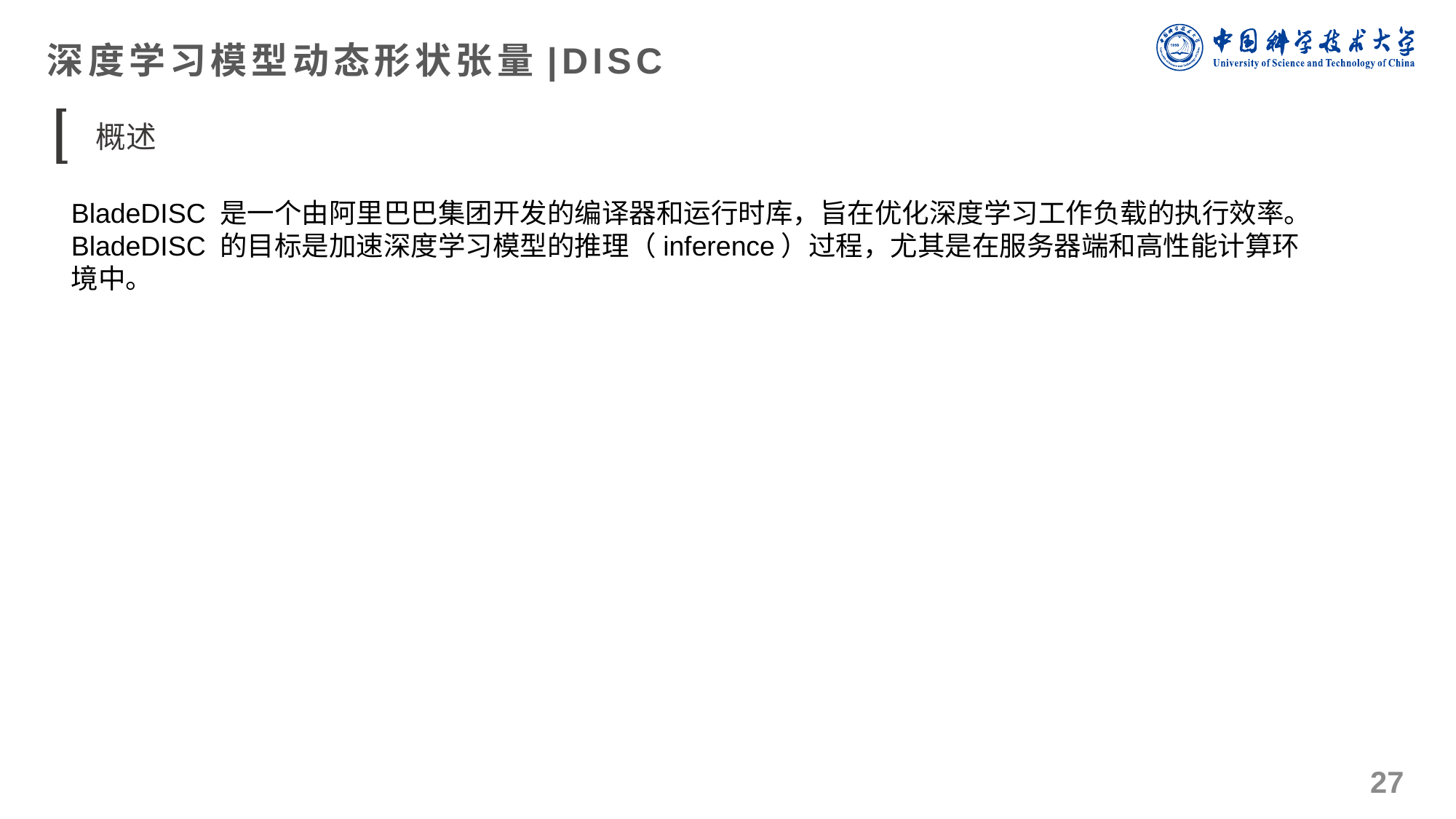

深度学习模型动态形状张量|DISC

概述
BladeDISC 是一个由阿里巴巴集团开发的编译器和运行时库，旨在优化深度学习工作负载的执行效率。BladeDISC 的目标是加速深度学习模型的推理（inference）过程，尤其是在服务器端和高性能计算环境中。
27